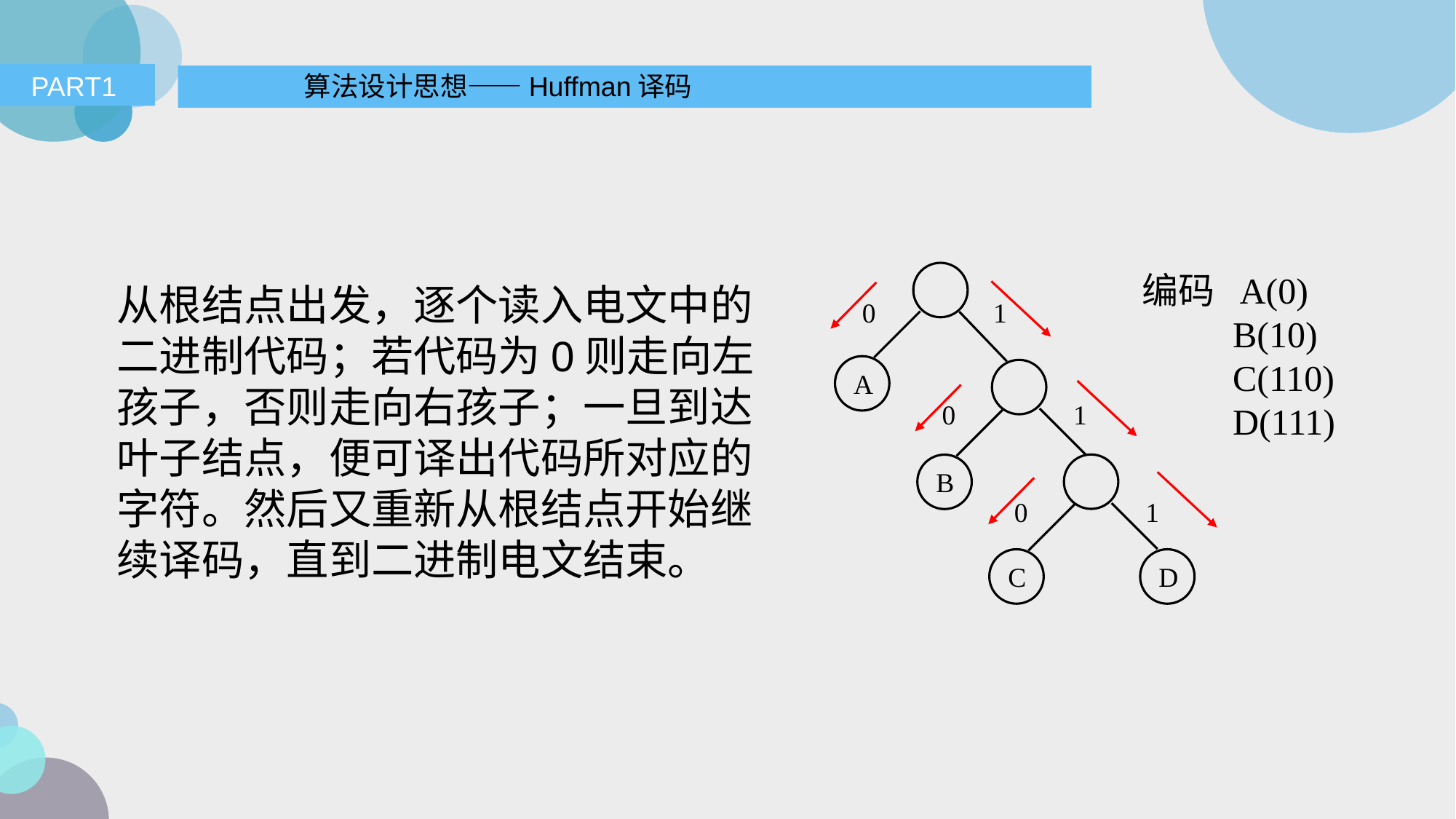

PART1
算法设计思想——Huffman译码

编码  A(0)
          B(10)
          C(110)
          D(111)

0
1
A

0
1

B
0
1
D
C
从根结点出发，逐个读入电文中的二进制代码；若代码为0则走向左孩子，否则走向右孩子；一旦到达叶子结点，便可译出代码所对应的字符。然后又重新从根结点开始继续译码，直到二进制电文结束。